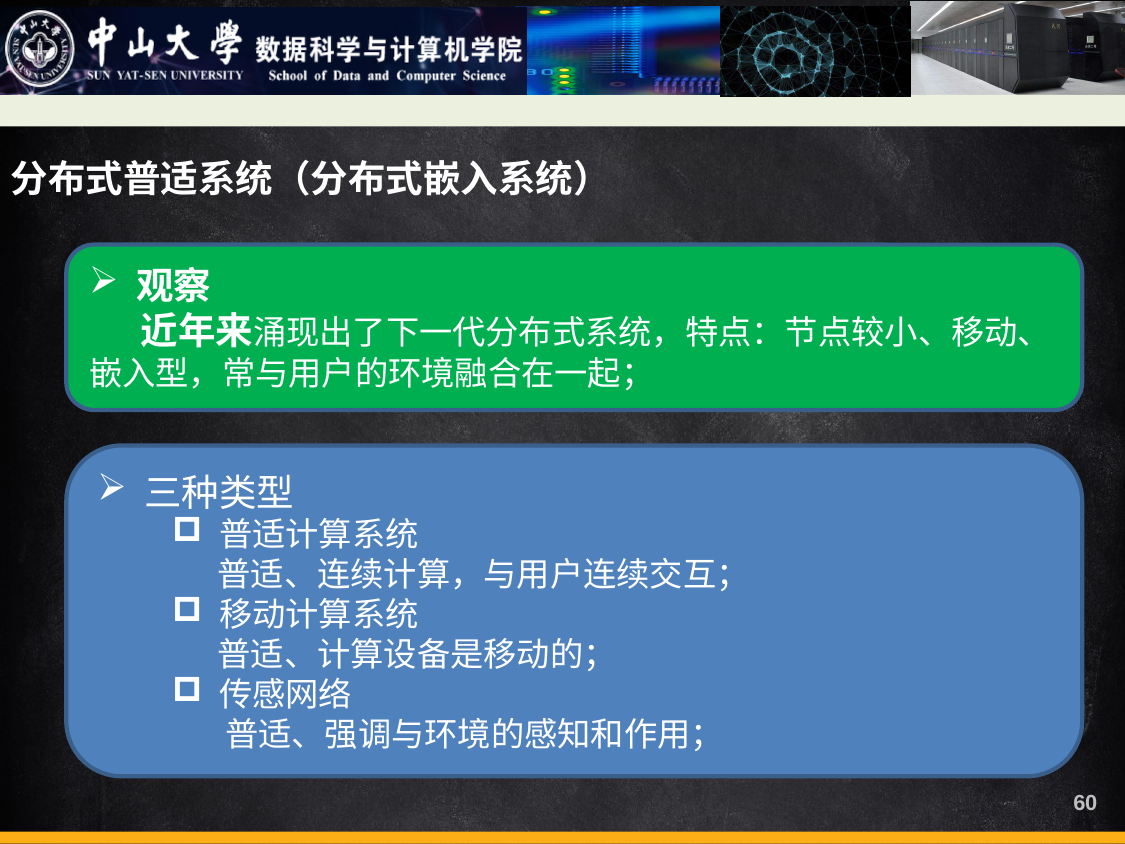

分布式普适系统（分布式嵌入系统）
观察
     近年来涌现出了下一代分布式系统，特点：节点较小、移动、嵌入型，常与用户的环境融合在一起；
三种类型
普适计算系统
     普适、连续计算，与用户连续交互；
移动计算系统
     普适、计算设备是移动的；
传感网络
      普适、强调与环境的感知和作用；